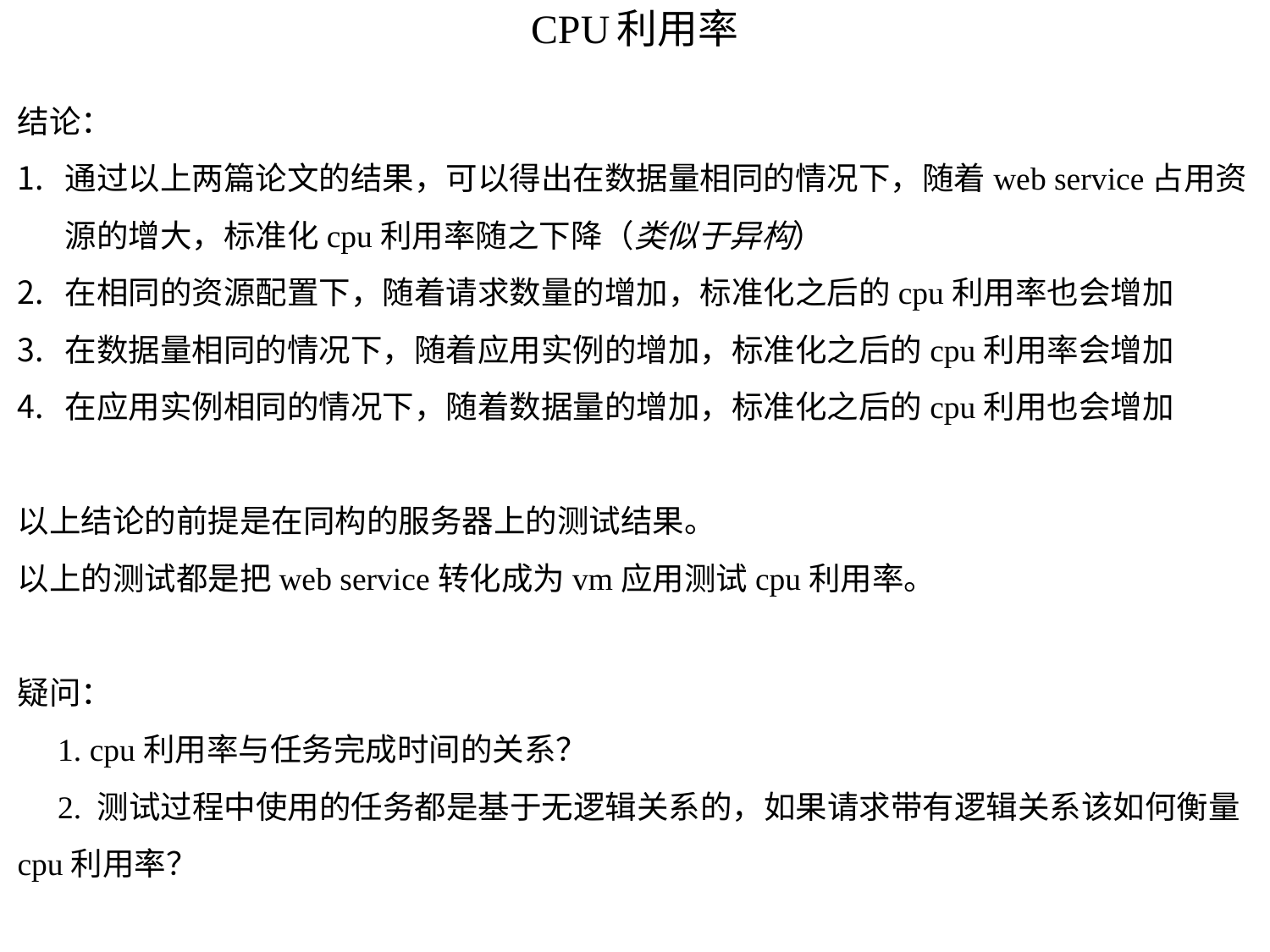

# CPU利用率
结论：
通过以上两篇论文的结果，可以得出在数据量相同的情况下，随着web service占用资源的增大，标准化cpu利用率随之下降（类似于异构）
在相同的资源配置下，随着请求数量的增加，标准化之后的cpu利用率也会增加
在数据量相同的情况下，随着应用实例的增加，标准化之后的cpu利用率会增加
在应用实例相同的情况下，随着数据量的增加，标准化之后的cpu利用也会增加

以上结论的前提是在同构的服务器上的测试结果。
以上的测试都是把web service转化成为vm应用测试cpu利用率。

疑问：
     1. cpu利用率与任务完成时间的关系？
     2. 测试过程中使用的任务都是基于无逻辑关系的，如果请求带有逻辑关系该如何衡量cpu利用率？